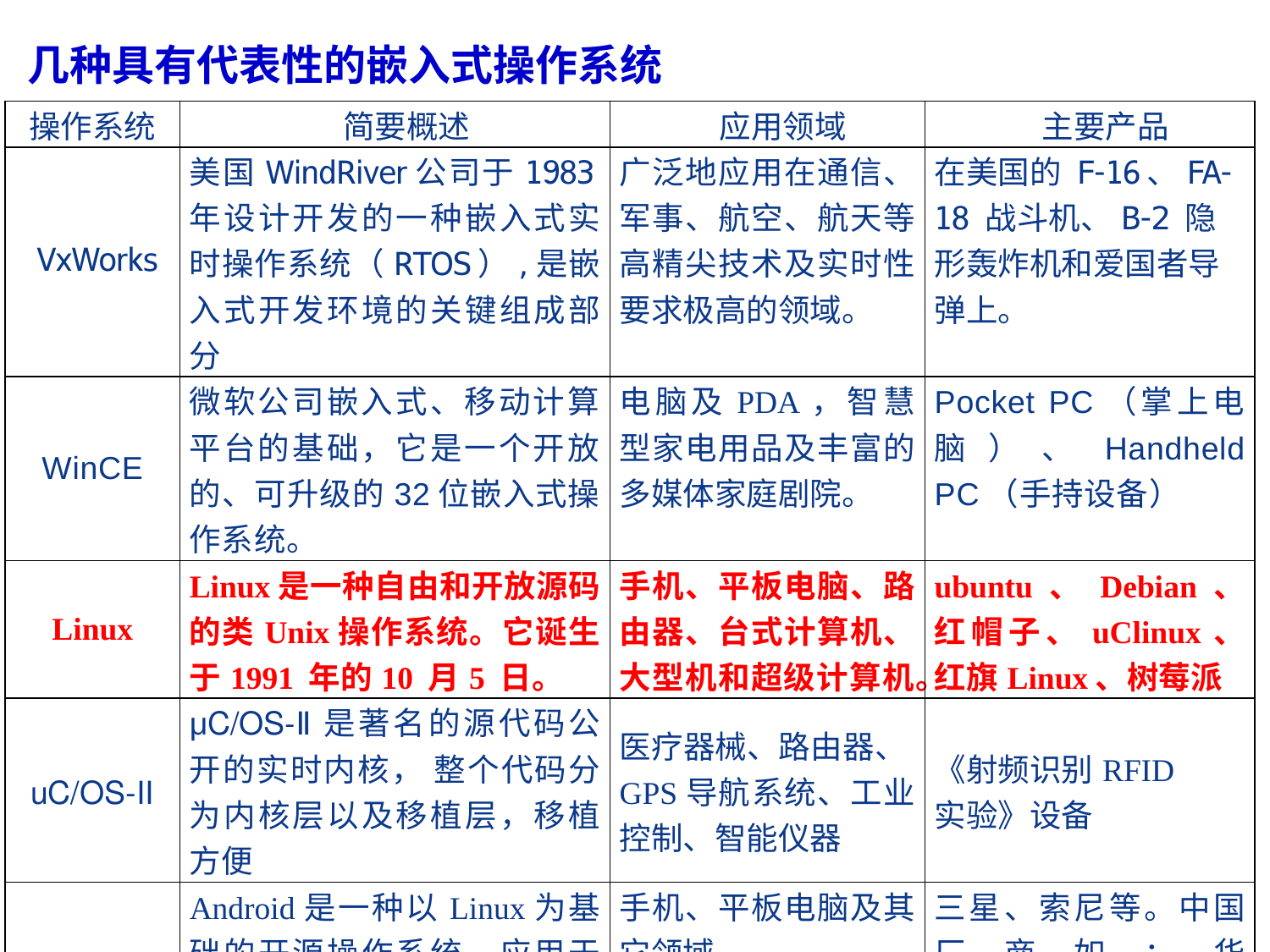

几种具有代表性的嵌入式操作系统

| 操作系统 | 简要概述 | 应用领域 | 主要产品 |
| --- | --- | --- | --- |
| VxWorks | 美国WindRiver公司于1983年设计开发的一种嵌入式实时操作系统（RTOS）,是嵌入式开发环境的关键组成部分 | 广泛地应用在通信、军事、航空、航天等高精尖技术及实时性要求极高的领域。 | 在美国的 F-16、FA-18 战斗机、B-2 隐形轰炸机和爱国者导弹上。 |
| WinCE | 微软公司嵌入式、移动计算平台的基础，它是一个开放的、可升级的32位嵌入式操作系统。 | 电脑及PDA，智慧型家电用品及丰富的多媒体家庭剧院。 | Pocket PC（掌上电脑）、Handheld PC（手持设备） |
| Linux | Linux是一种自由和开放源码的类Unix操作系统。它诞生于1991 年的10 月5 日。 | 手机、平板电脑、路由器、台式计算机、大型机和超级计算机。 | ubuntu、Debian、红帽子、uClinux、红旗Linux、树莓派 |
| uC/OS-II | μC/OS-Ⅱ是著名的源代码公开的实时内核， 整个代码分为内核层以及移植层，移植方便 | 医疗器械、路由器、GPS导航系统、工业控制、智能仪器 | 《射频识别RFID 实验》设备 |
| Android | Android是一种以Linux为基础的开源操作系统，应用于便携设备，是Google公司在2007年11月公布的手机操作系统。 | 手机、平板电脑及其它领域 | 三星、索尼等。中国厂商如：华为、HTC、小米、魅族、中兴、联想、蓝魔等。 |
| Harmony OS | 2019年8月9日，华为正式发布操作系统鸿蒙OS | 面向全场景的分布式操作系统 | 华为 |